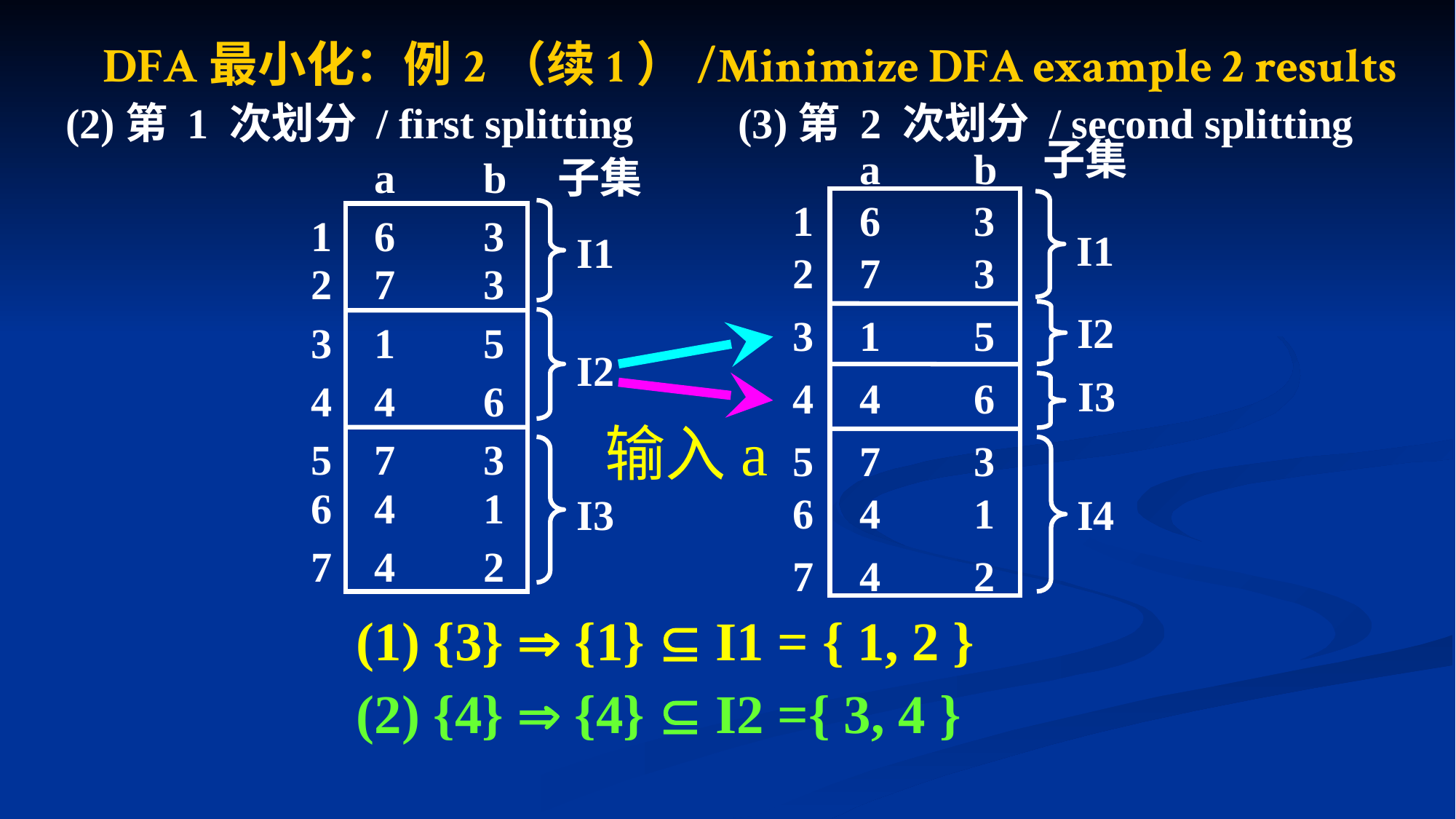

# DFA最小化：例2（续1）/Minimize DFA example 2 results
(2)第 1 次划分 / first splitting
(3)第 2 次划分 / second splitting
子集
a
b
1

6
3
2
7
3
3

1
5
4
4
6
5

7
3
6
4
1
7
4
2
a
b
子集

1

6
3
I1
I1
2
7
3
I2

3

1
5

I2

I3
4
4
6

输入a
5

7
3

6
4
1
I3
I4
7
4
2
(1) {3} ⇒ {1} ⊆ I1 = { 1, 2 }
(2) {4} ⇒ {4} ⊆ I2 ={ 3, 4 }
100